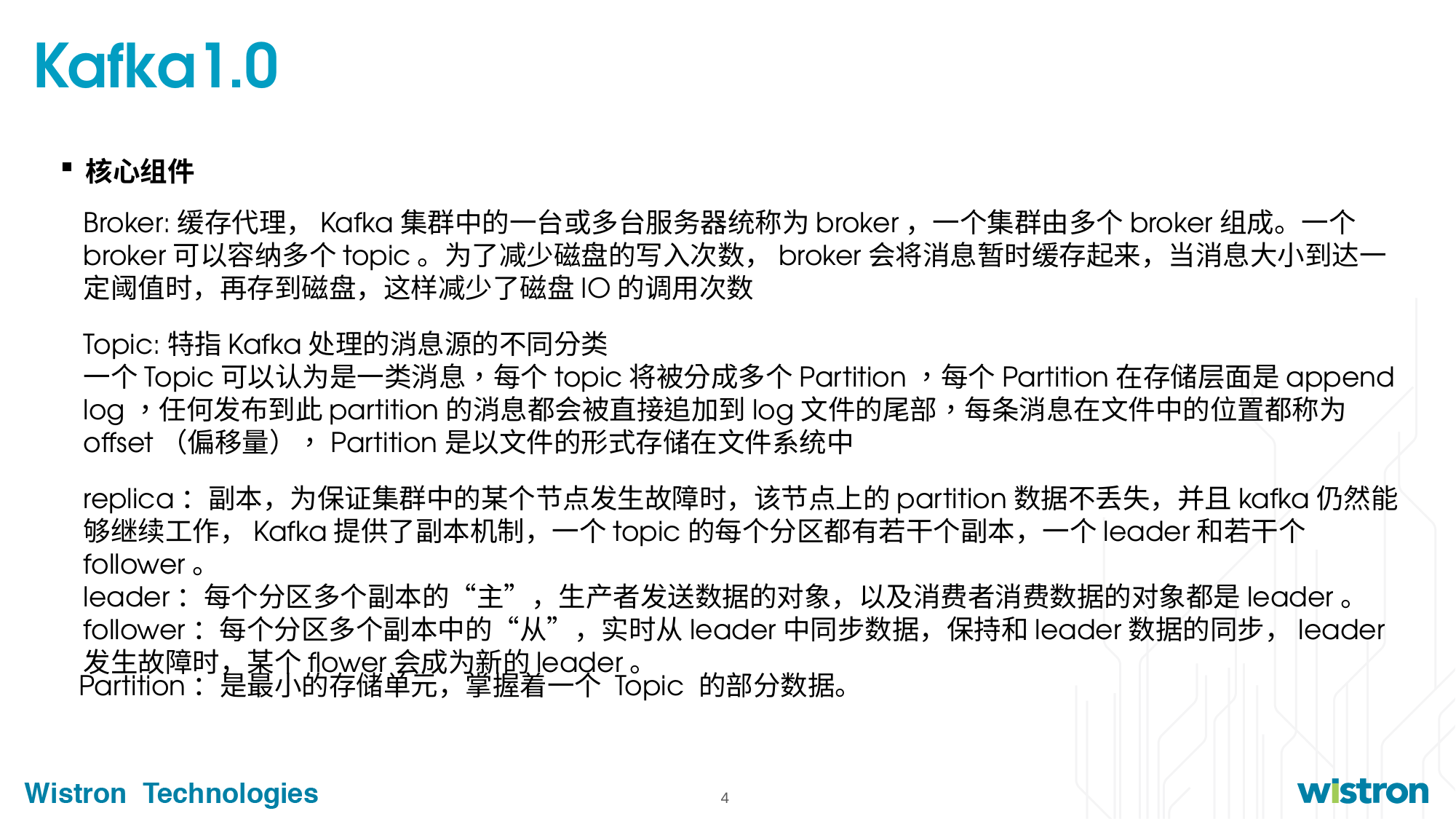

# Kafka1.0
核心组件
Broker:缓存代理，Kafka集群中的一台或多台服务器统称为broker，一个集群由多个broker组成。一个broker可以容纳多个topic。为了减少磁盘的写入次数，broker会将消息暂时缓存起来，当消息大小到达一定阈值时，再存到磁盘，这样减少了磁盘IO的调用次数
Topic:特指Kafka处理的消息源的不同分类
一个Topic可以认为是一类消息，每个topic将被分成多个Partition，每个Partition在存储层面是append log，任何发布到此partition的消息都会被直接追加到log文件的尾部，每条消息在文件中的位置都称为offset（偏移量），Partition是以文件的形式存储在文件系统中
replica：副本，为保证集群中的某个节点发生故障时，该节点上的partition数据不丢失，并且kafka仍然能够继续工作，Kafka提供了副本机制，一个topic的每个分区都有若干个副本，一个leader和若干个follower。
leader：每个分区多个副本的“主”，生产者发送数据的对象，以及消费者消费数据的对象都是leader。
follower：每个分区多个副本中的“从”，实时从leader中同步数据，保持和leader数据的同步，leader发生故障时，某个flower会成为新的leader。
Partition：是最小的存储单元，掌握着一个 Topic 的部分数据。
4